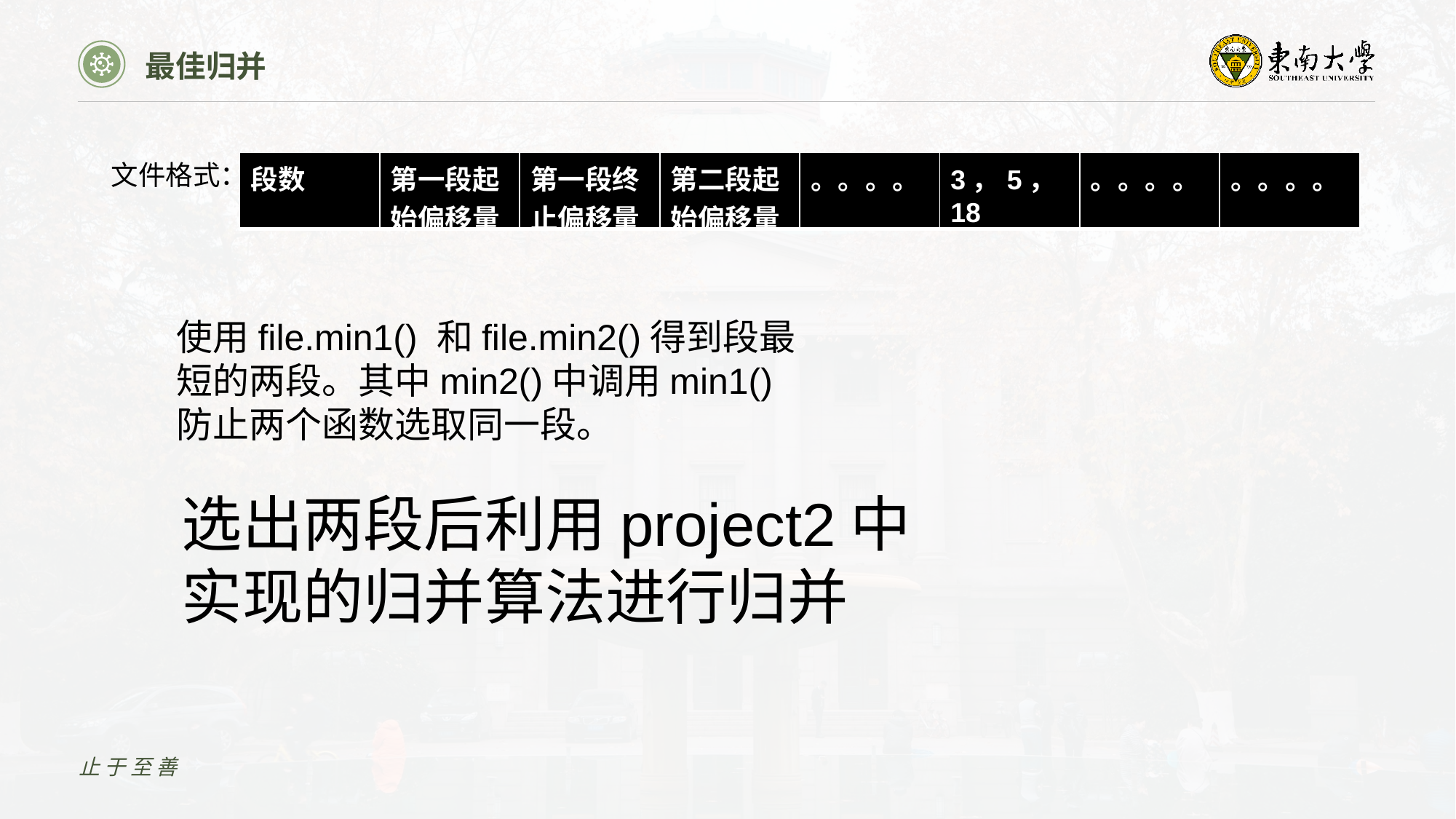

最佳归并
文件格式：
| 段数 | 第一段起始偏移量 | 第一段终止偏移量 | 第二段起始偏移量 | 。。。。 | 3，5，18 | 。。。。 | 。。。。 |
| --- | --- | --- | --- | --- | --- | --- | --- |
使用file.min1() 和file.min2()得到段最短的两段。其中min2()中调用min1()防止两个函数选取同一段。
选出两段后利用project2中实现的归并算法进行归并
止于至善